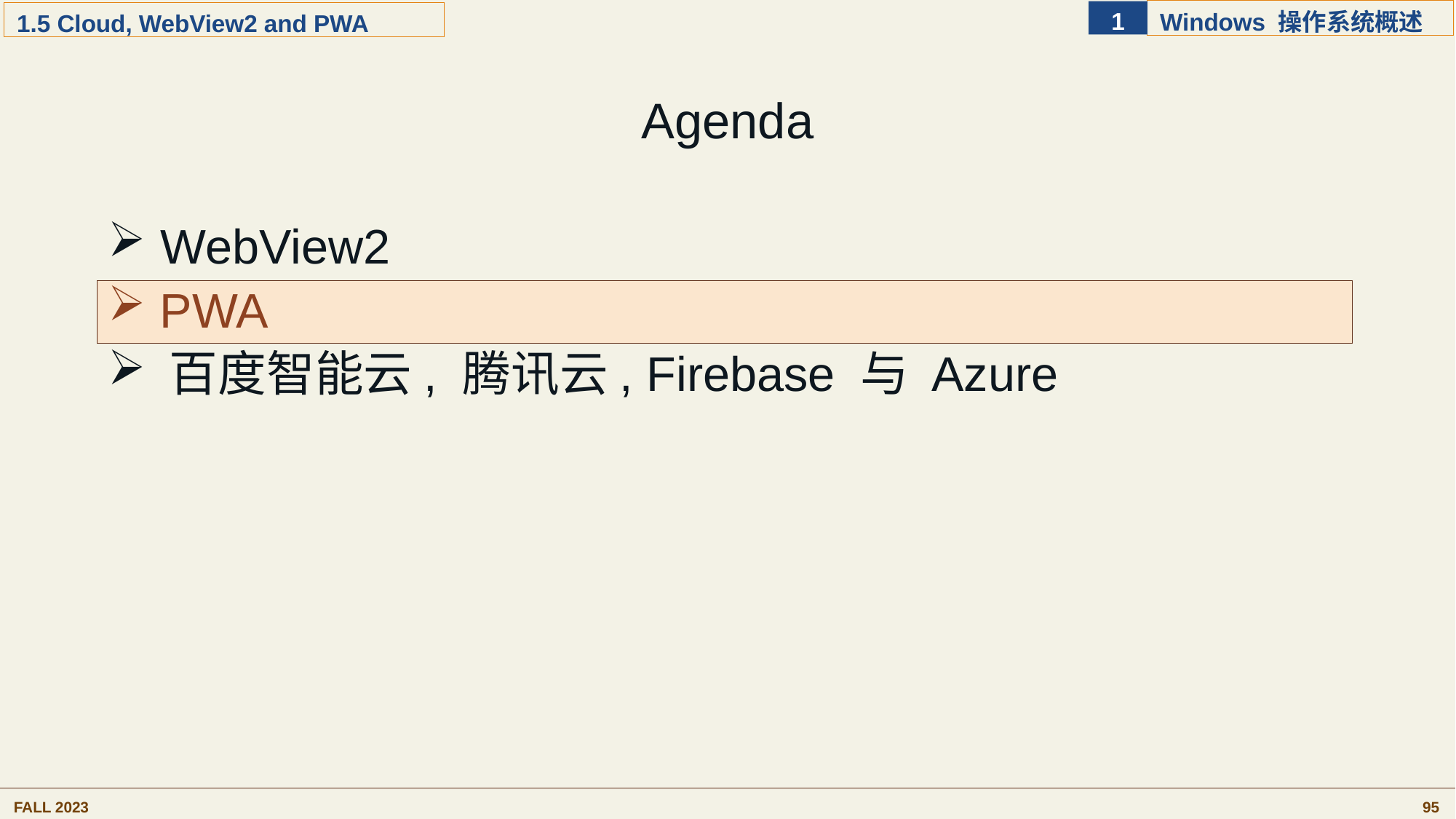

Agenda
 WebView2
 PWA
 百度智能云, 腾讯云, Firebase 与 Azure
 PWA